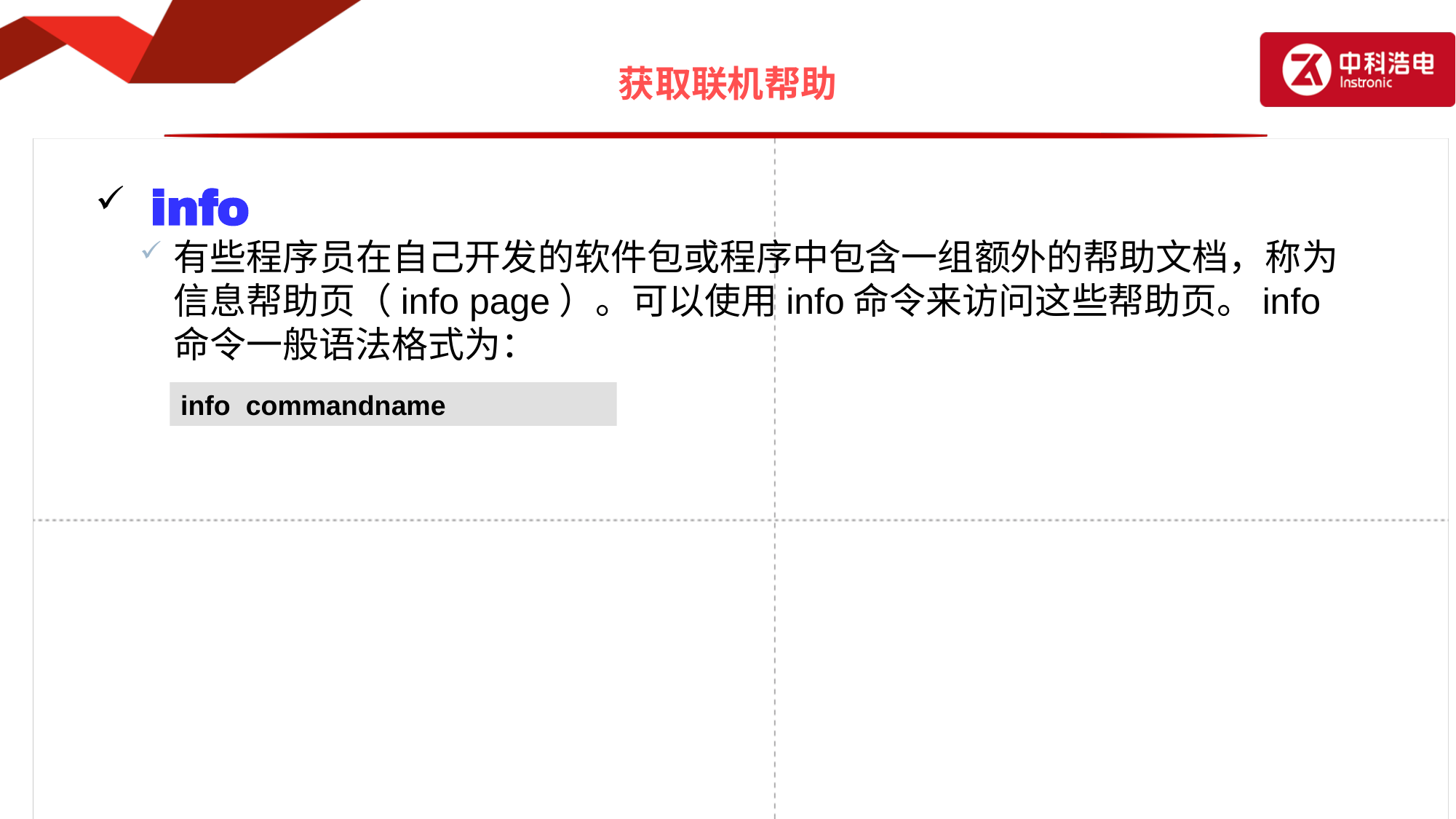

# 获取联机帮助
info
有些程序员在自己开发的软件包或程序中包含一组额外的帮助文档，称为信息帮助页（info page）。可以使用info命令来访问这些帮助页。info命令一般语法格式为：
info  commandname